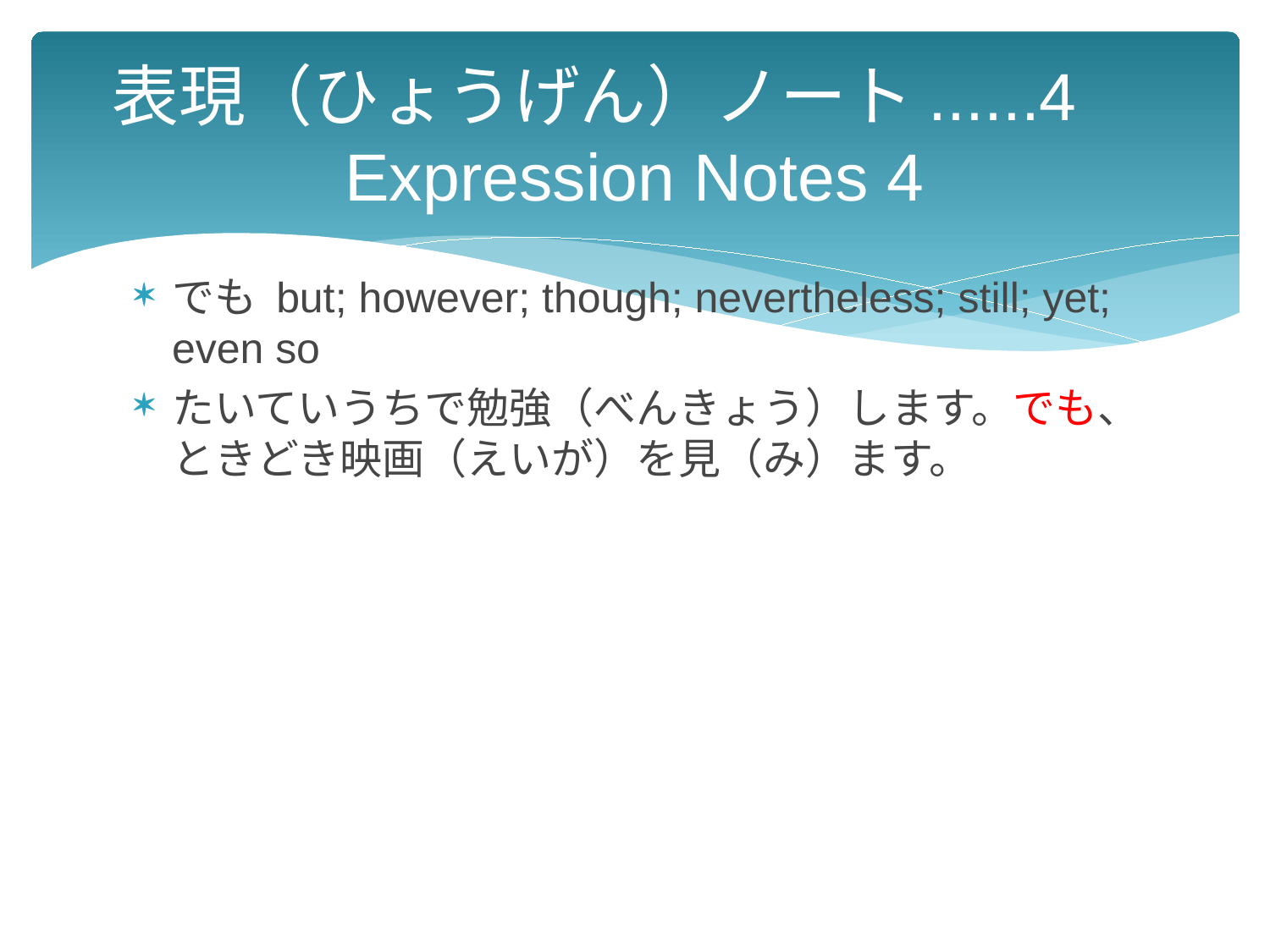

# 表現（ひょうげん）ノート......4　 Expression Notes 4
でも but; however; though; nevertheless; still; yet; even so
たいていうちで勉強（べんきょう）します。でも、ときどき映画（えいが）を見（み）ます。